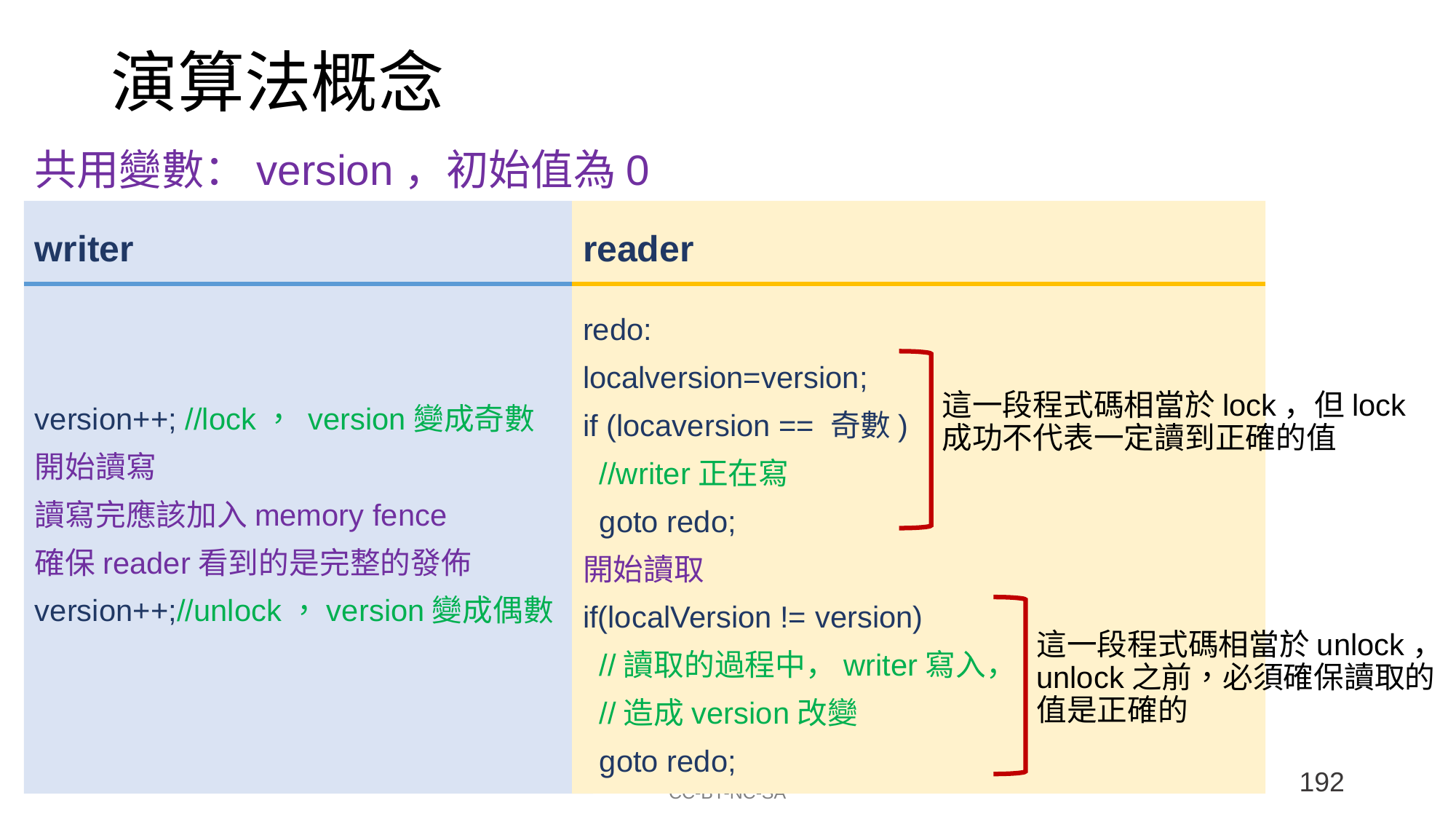

# 演算法概念
共用變數：version，初始值為0
writer
reader
version++; //lock， version變成奇數
開始讀寫
讀寫完應該加入memory fence
確保reader看到的是完整的發佈
version++;//unlock，version變成偶數

redo:
localversion=version;
if (locaversion == 奇數)
  //writer正在寫
  goto redo;
開始讀取
if(localVersion != version)
  //讀取的過程中，writer寫入，
  //造成version改變
  goto redo;

這一段程式碼相當於lock，但lock成功不代表一定讀到正確的值

這一段程式碼相當於unlock，unlock之前，必須確保讀取的值是正確的